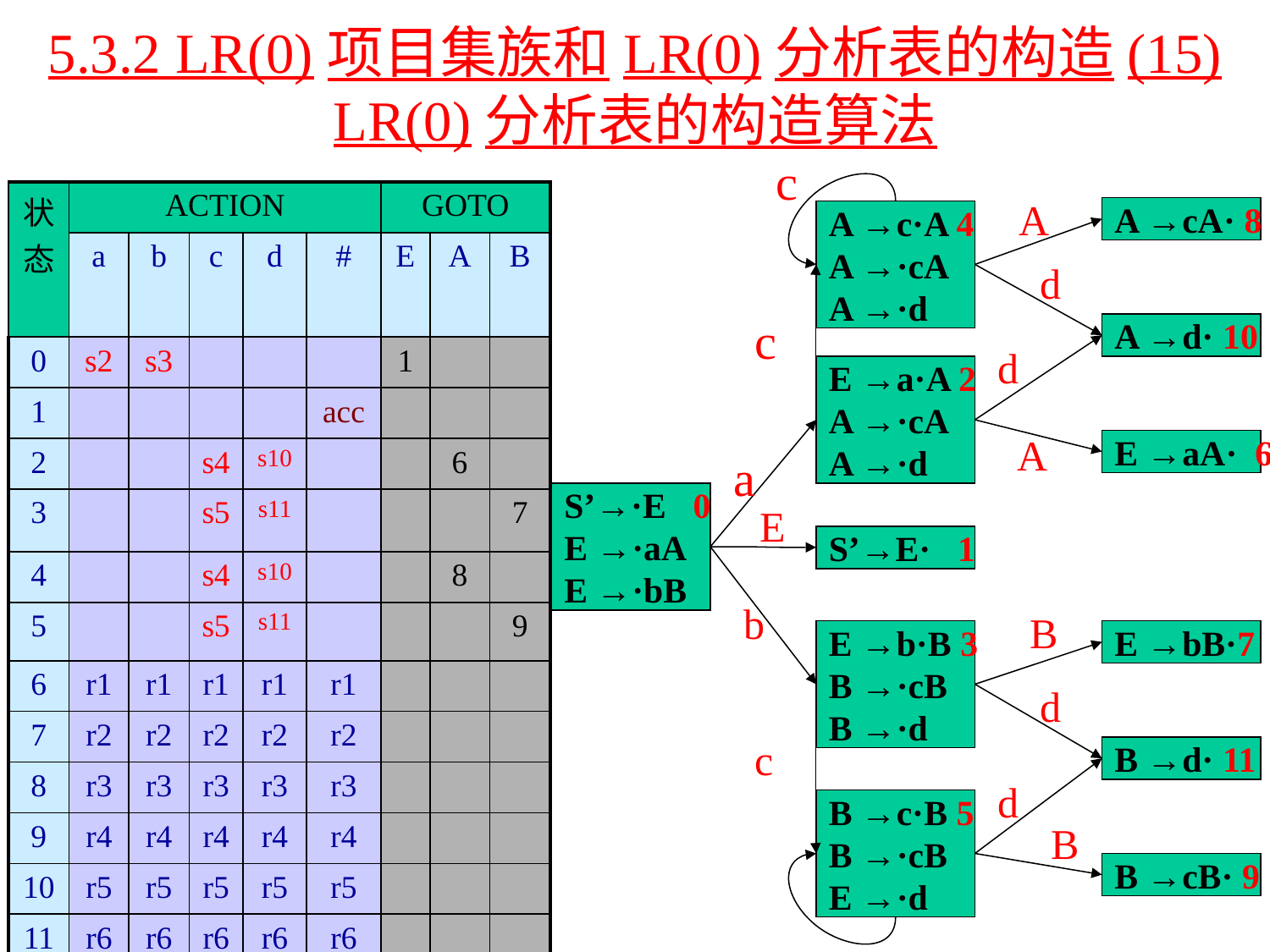

5.3.2 LR(0)项目集族和LR(0)分析表的构造(15)
LR(0)分析表的构造算法
c
| 状态 | ACTION |  |  |  |  | GOTO |  |  |
| --- | --- | --- | --- | --- | --- | --- | --- | --- |
|  | a | b | c | d | # | E | A | B |
| 0 | s2 | s3 |  |  |  | 1 |  |  |
| 1 |  |  |  |  | acc |  |  |  |
| 2 |  |  | s4 | s10 |  |  | 6 |  |
| 3 |  |  | s5 | s11 |  |  |  | 7 |
| 4 |  |  | s4 | s10 |  |  | 8 |  |
| 5 |  |  | s5 | s11 |  |  |  | 9 |
| 6 | r1 | r1 | r1 | r1 | r1 |  |  |  |
| 7 | r2 | r2 | r2 | r2 | r2 |  |  |  |
| 8 | r3 | r3 | r3 | r3 | r3 |  |  |  |
| 9 | r4 | r4 | r4 | r4 | r4 |  |  |  |
| 10 | r5 | r5 | r5 | r5 | r5 |  |  |  |
| 11 | r6 | r6 | r6 | r6 | r6 |  |  |  |
A
A →cA· 8
A →c·A 4
A →·cA
A →·d
d
c
A →d· 10
d
E →a·A 2
A →·cA
A →·d
A
E →aA·  6
a
S’→·E   0
E →·aA
E →·bB
E
S’→E·   1
b
B
E →b·B 3
B →·cB
B →·d
E →bB·7
d
c
B →d· 11
d
B →c·B 5
B →·cB
E →·d
B
B →cB· 9